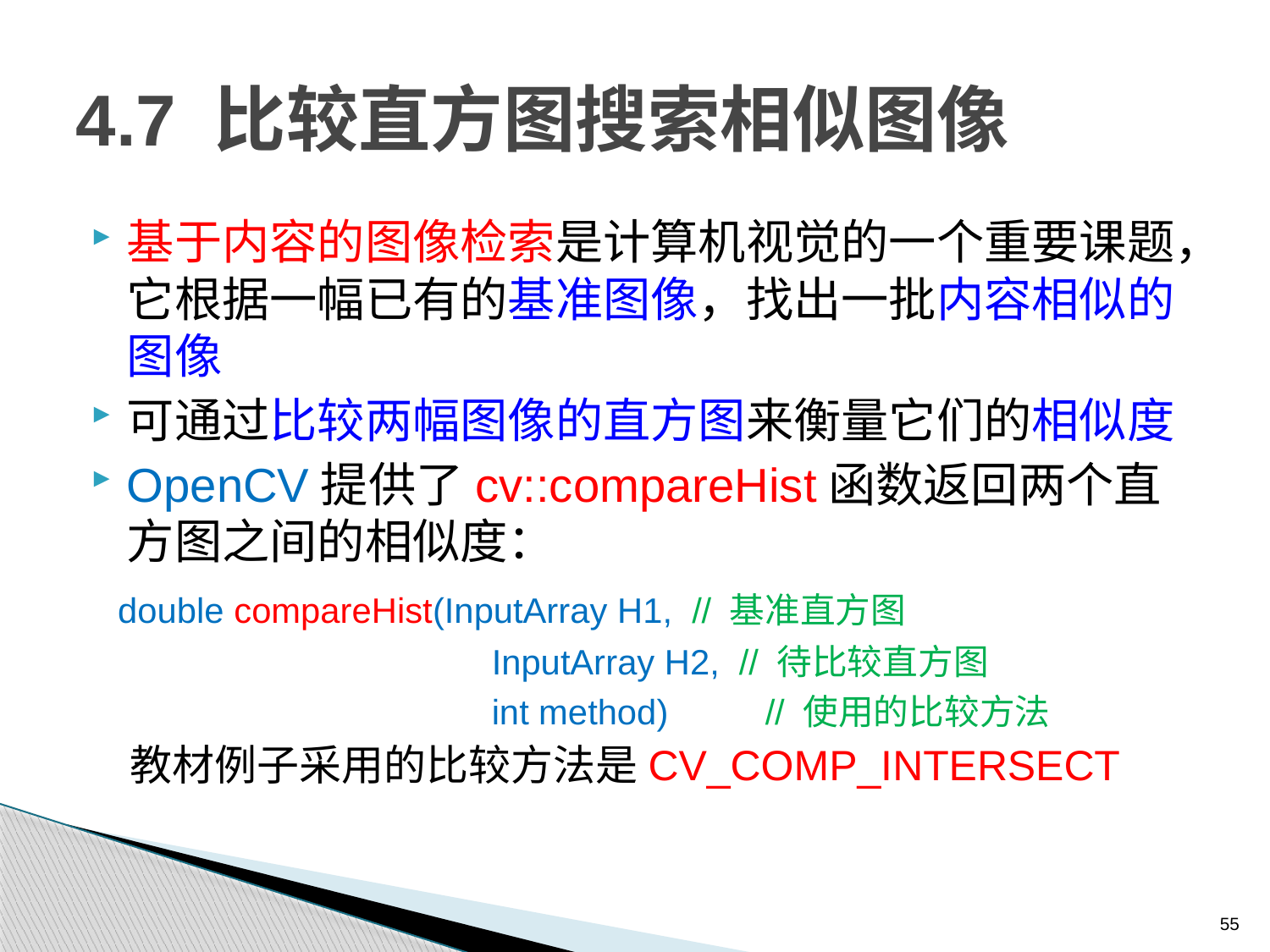

# 4.7 比较直方图搜索相似图像
基于内容的图像检索是计算机视觉的一个重要课题，它根据一幅已有的基准图像，找出一批内容相似的图像
可通过比较两幅图像的直方图来衡量它们的相似度
OpenCV提供了cv::compareHist函数返回两个直方图之间的相似度：
  double compareHist(InputArray H1,  // 基准直方图
			  InputArray H2,  // 待比较直方图
			  int method)	    // 使用的比较方法
   教材例子采用的比较方法是CV_COMP_INTERSECT
55